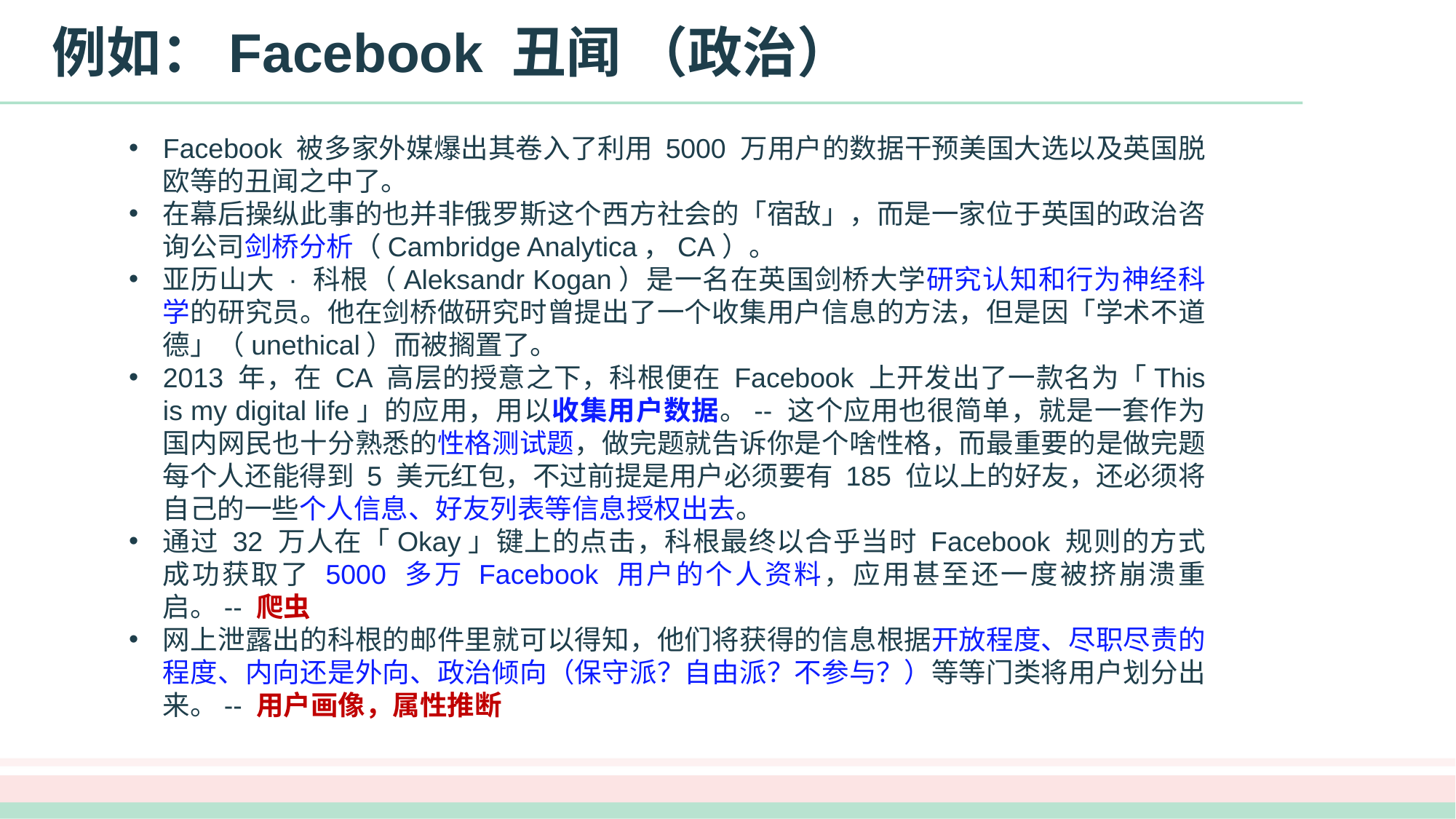

# 例如：Facebook 丑闻 （政治）

Facebook 被多家外媒爆出其卷入了利用 5000 万用户的数据干预美国大选以及英国脱欧等的丑闻之中了。
在幕后操纵此事的也并非俄罗斯这个西方社会的「宿敌」，而是一家位于英国的政治咨询公司剑桥分析（Cambridge Analytica，CA）。
亚历山大 · 科根（Aleksandr Kogan）是一名在英国剑桥大学研究认知和行为神经科学的研究员。他在剑桥做研究时曾提出了一个收集用户信息的方法，但是因「学术不道德」（unethical）而被搁置了。
2013 年，在 CA 高层的授意之下，科根便在 Facebook 上开发出了一款名为「This is my digital life」的应用，用以收集用户数据。-- 这个应用也很简单，就是一套作为国内网民也十分熟悉的性格测试题，做完题就告诉你是个啥性格，而最重要的是做完题每个人还能得到 5 美元红包，不过前提是用户必须要有 185 位以上的好友，还必须将自己的一些个人信息、好友列表等信息授权出去。
通过 32 万人在「Okay」键上的点击，科根最终以合乎当时 Facebook 规则的方式成功获取了 5000 多万 Facebook 用户的个人资料，应用甚至还一度被挤崩溃重启。-- 爬虫
网上泄露出的科根的邮件里就可以得知，他们将获得的信息根据开放程度、尽职尽责的程度、内向还是外向、政治倾向（保守派？自由派？不参与？）等等门类将用户划分出来。-- 用户画像，属性推断